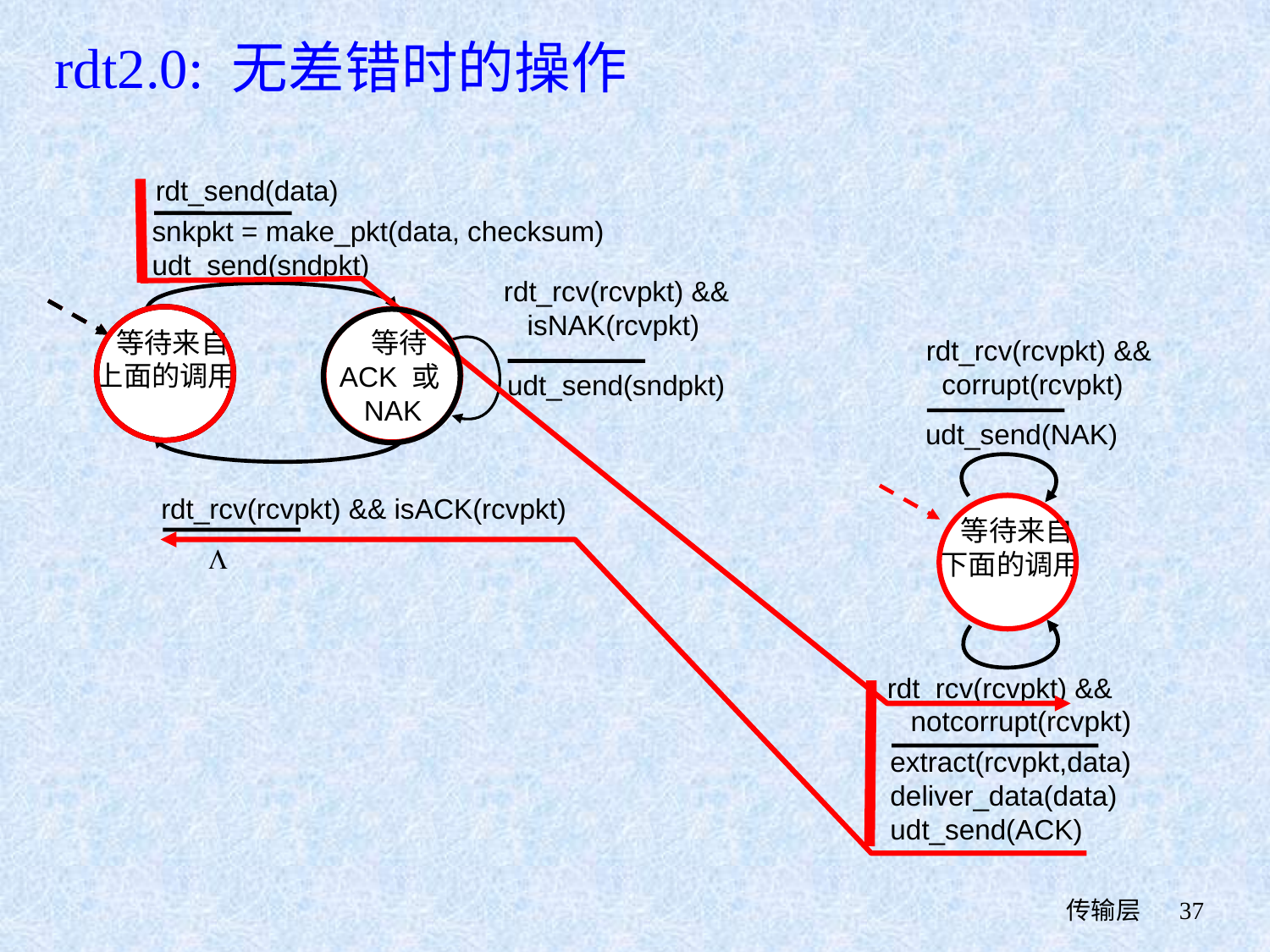

rdt2.0: 无差错时的操作
rdt_send(data)

snkpkt = make_pkt(data, checksum)
udt_send(sndpkt)

rdt_rcv(rcvpkt) &&
   isNAK(rcvpkt)

 等待 ACK 或NAK

 等待来自上面的调用
rdt_rcv(rcvpkt) &&
  corrupt(rcvpkt)
udt_send(NAK)

udt_send(sndpkt)

rdt_rcv(rcvpkt) && isACK(rcvpkt)

 等待来自下面的调用

Λ

rdt_rcv(rcvpkt) &&
   notcorrupt(rcvpkt)

extract(rcvpkt,data)
deliver_data(data)
udt_send(ACK)

 传输层
37